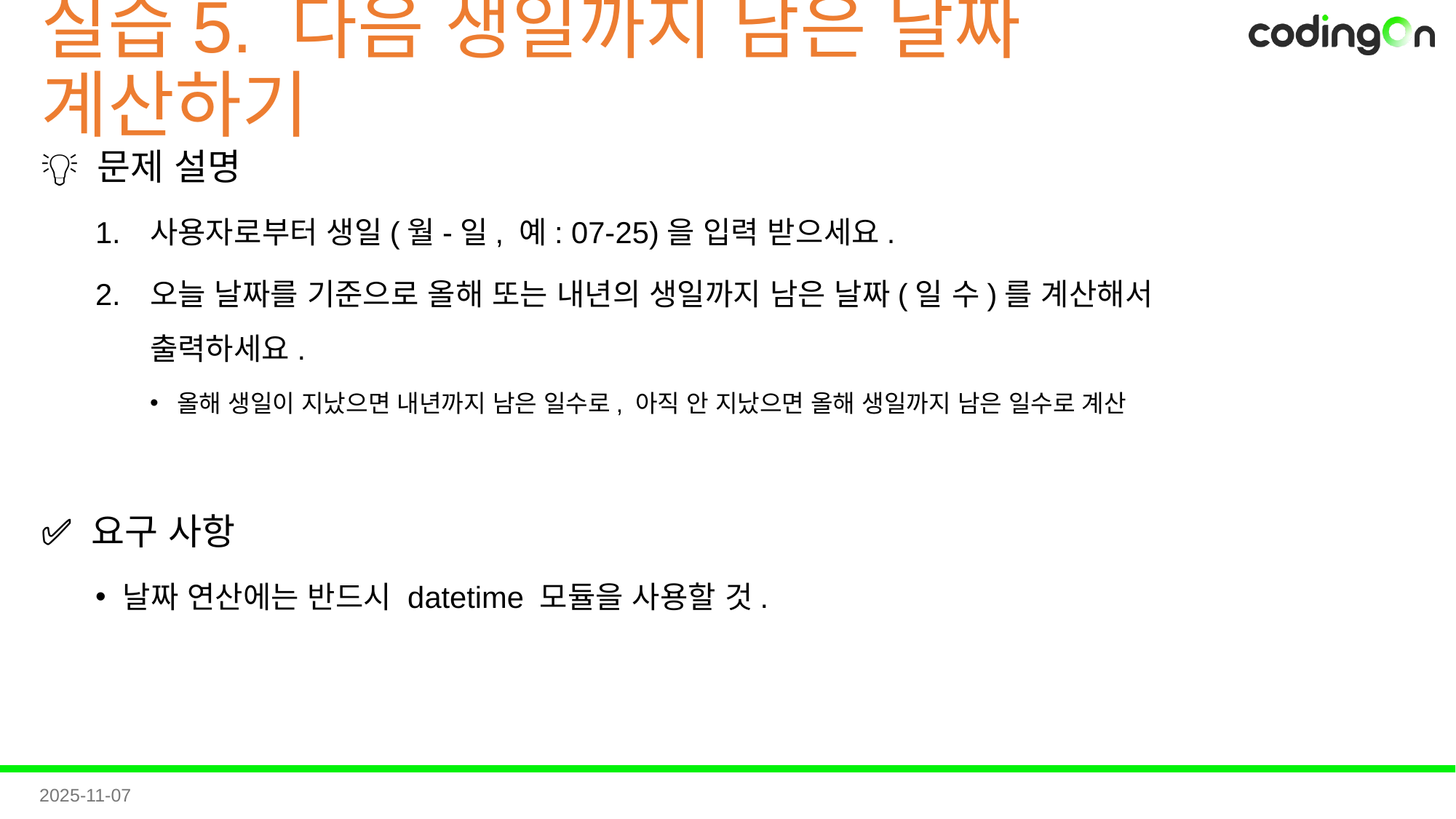

# 실습5. 다음 생일까지 남은 날짜 계산하기
💡 문제 설명
사용자로부터 생일(월-일, 예: 07-25)을 입력 받으세요.
오늘 날짜를 기준으로 올해 또는 내년의 생일까지 남은 날짜(일 수)를 계산해서 출력하세요.
올해 생일이 지났으면 내년까지 남은 일수로, 아직 안 지났으면 올해 생일까지 남은 일수로 계산

✅ 요구 사항
날짜 연산에는 반드시 datetime 모듈을 사용할 것.
2025-11-07